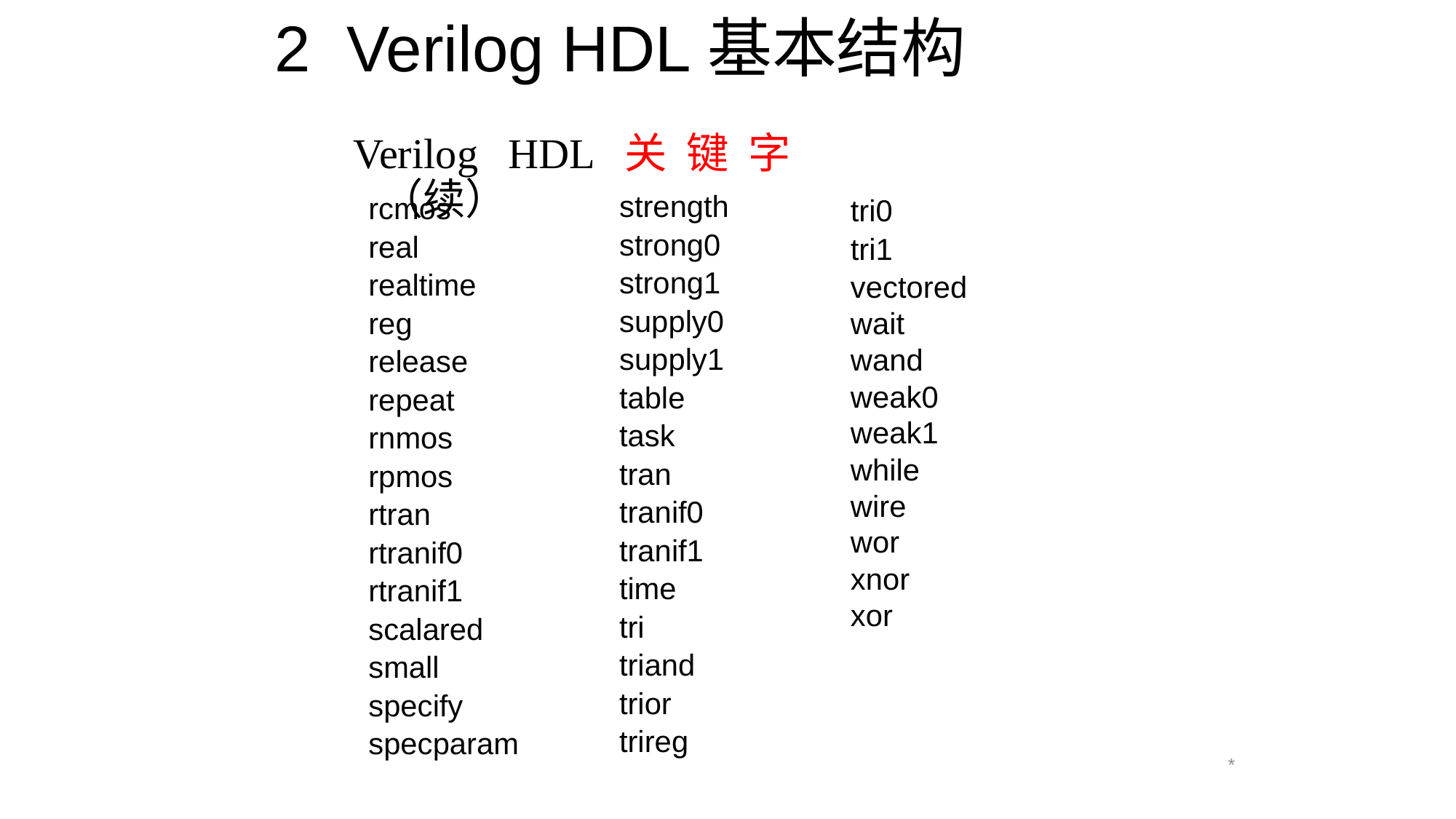

# 2  Verilog HDL基本结构
Verilog HDL关键字（续）
strength
strong0 strong1
supply0
supply1
table
task
tran
tranif0
tranif1
time
tri
triand
trior
trireg
rcmos
real
realtime
reg
release
repeat
rnmos
rpmos
rtran
rtranif0
rtranif1
scalared
small
specify
specparam
tri0
tri1 vectored
wait
wand
weak0
weak1
while
wire
wor
xnor
xor
*